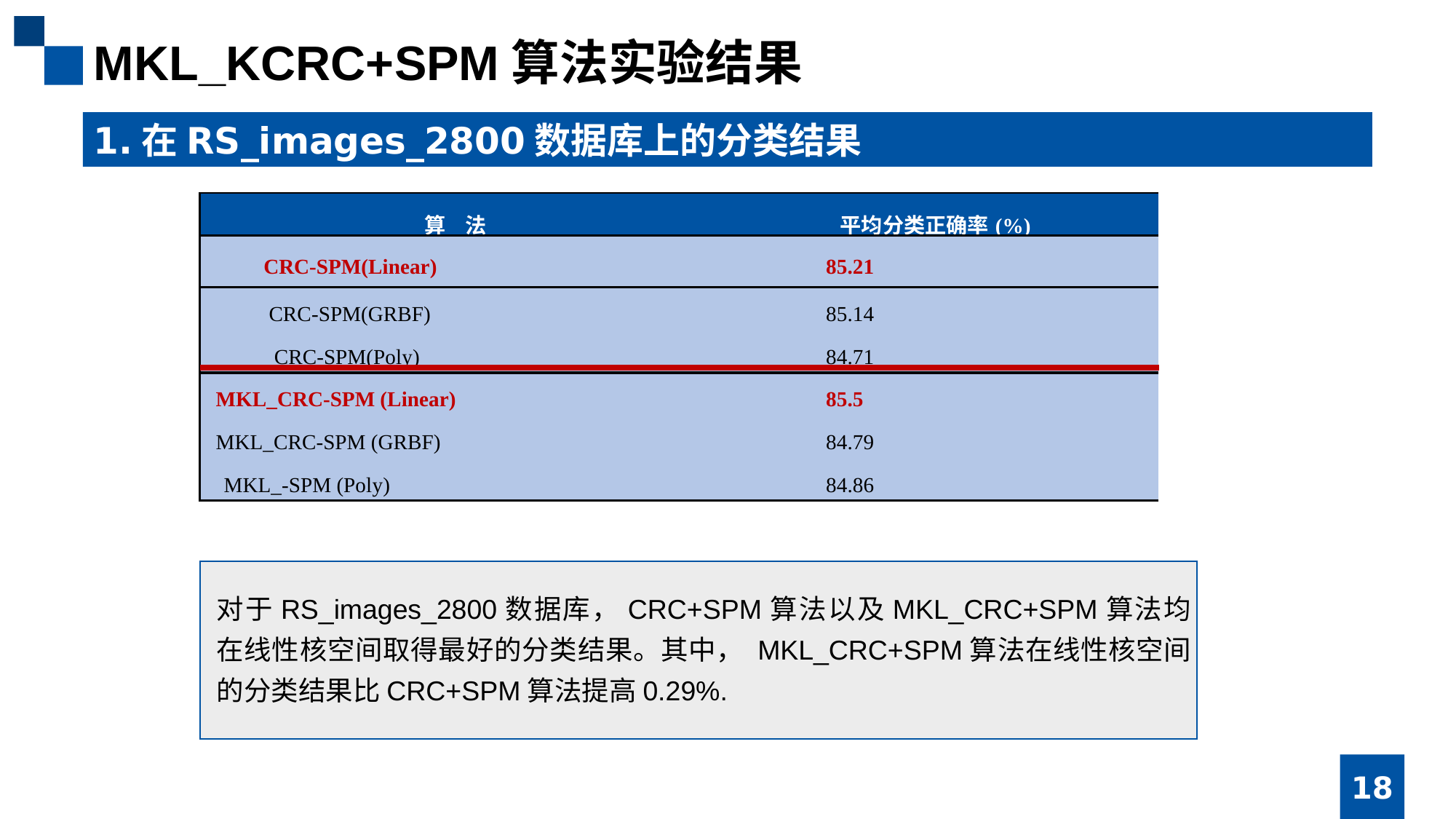

MKL_KCRC+SPM算法实验结果
1.在RS_images_2800数据库上的分类结果
| 算 法 | 平均分类正确率(%) |  |
| --- | --- | --- |
| CRC-SPM(Linear) |  | 85.21 |
| CRC-SPM(GRBF) |  | 85.14 |
| CRC-SPM(Poly) |  | 84.71 |
| MKL\_CRC-SPM (Linear) |  | 85.5 |
| MKL\_CRC-SPM (GRBF) |  | 84.79 |
| MKL\_-SPM (Poly) |  | 84.86 |

对于RS_images_2800数据库，CRC+SPM算法以及MKL_CRC+SPM算法均在线性核空间取得最好的分类结果。其中， MKL_CRC+SPM算法在线性核空间的分类结果比CRC+SPM算法提高0.29%.
18